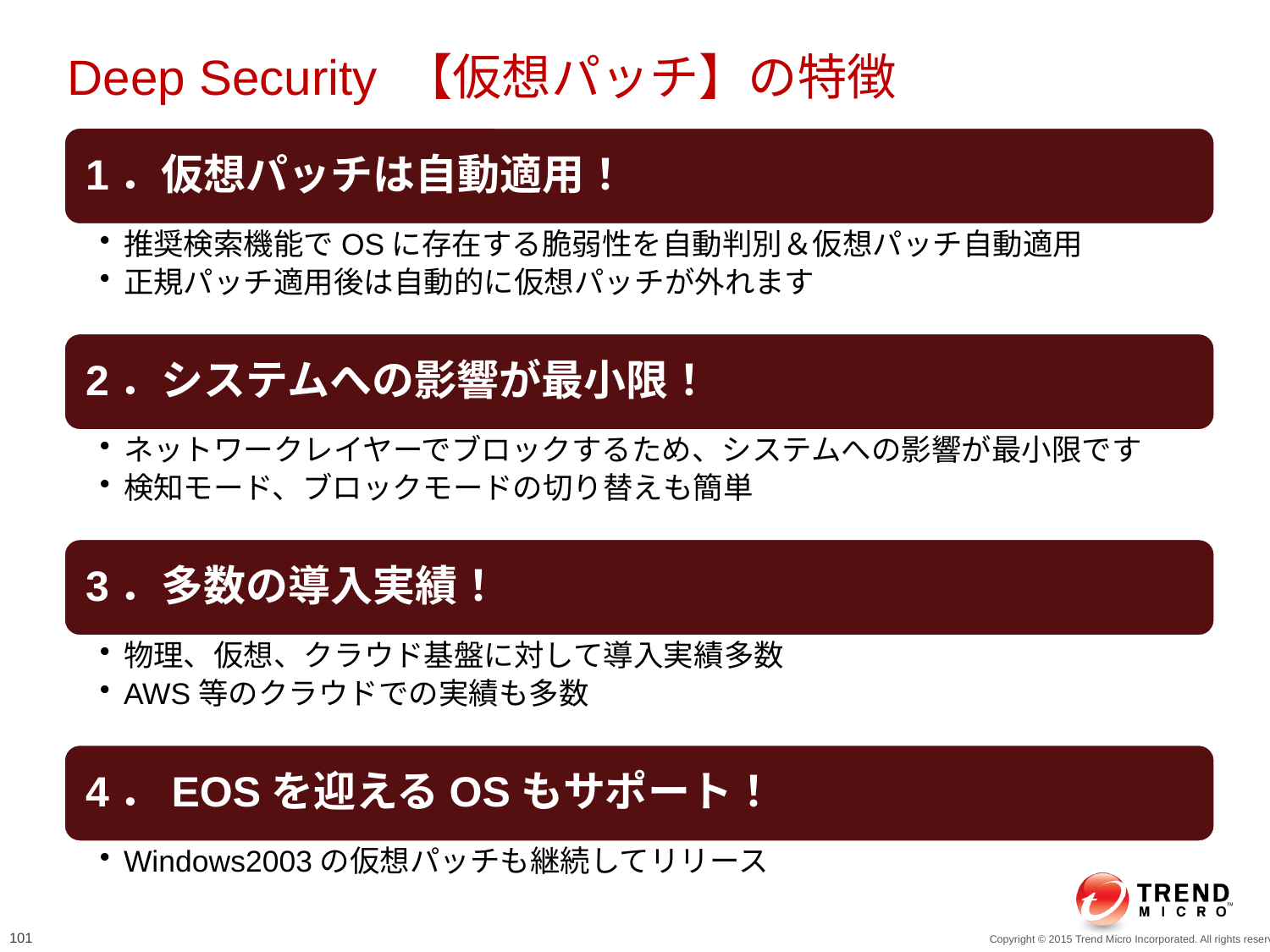

# Deep Security 【仮想パッチ】の特徴
1．仮想パッチは自動適用！
推奨検索機能でOSに存在する脆弱性を自動判別＆仮想パッチ自動適用
正規パッチ適用後は自動的に仮想パッチが外れます
2．システムへの影響が最小限！
ネットワークレイヤーでブロックするため、システムへの影響が最小限です
検知モード、ブロックモードの切り替えも簡単
3．多数の導入実績！
物理、仮想、クラウド基盤に対して導入実績多数
AWS等のクラウドでの実績も多数
4．EOSを迎えるOSもサポート！
Windows2003の仮想パッチも継続してリリース